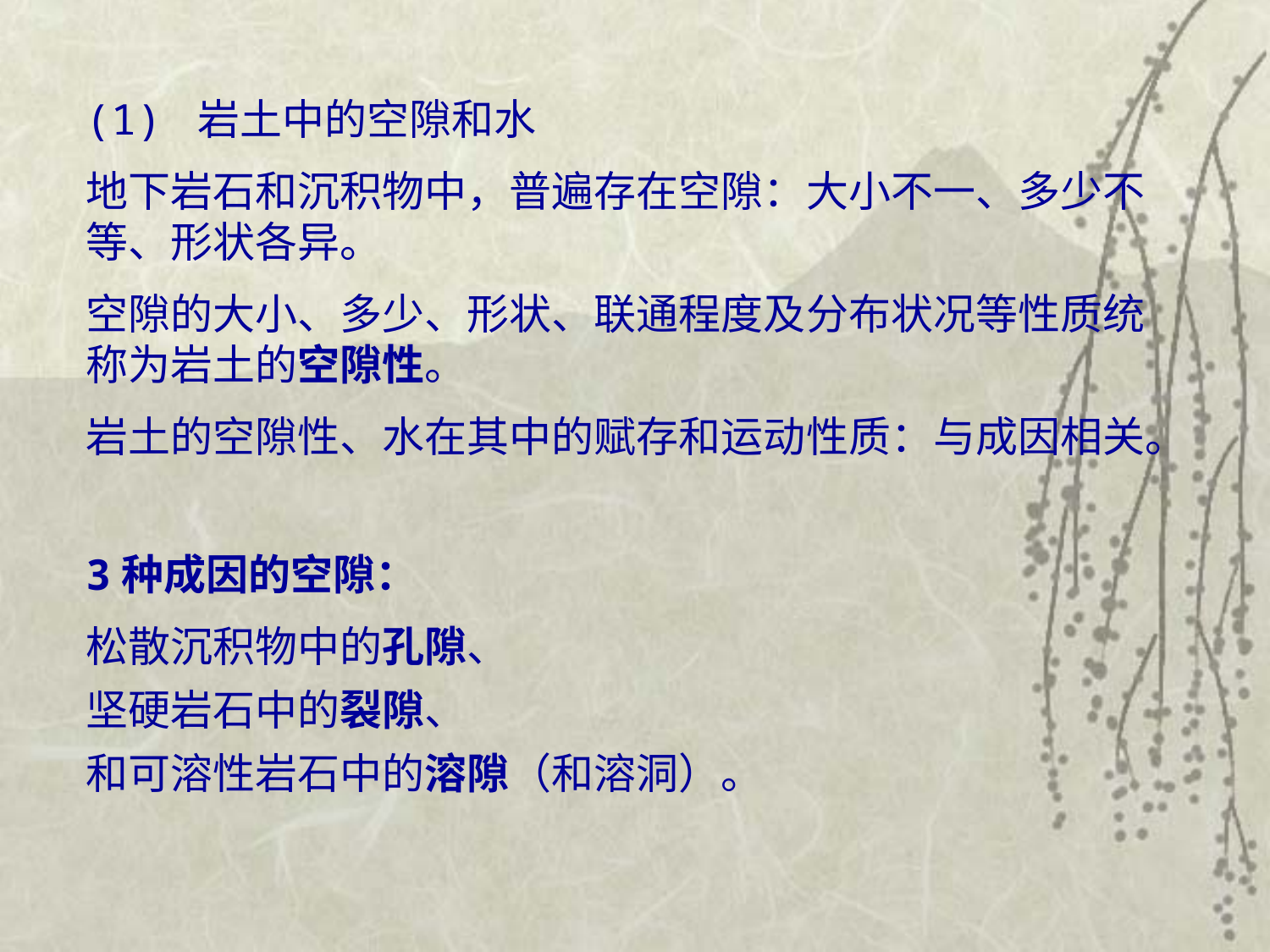

(1) 岩土中的空隙和水
地下岩石和沉积物中，普遍存在空隙：大小不一、多少不等、形状各异。
空隙的大小、多少、形状、联通程度及分布状况等性质统称为岩土的空隙性。
岩土的空隙性、水在其中的赋存和运动性质：与成因相关。
3种成因的空隙：
松散沉积物中的孔隙、
坚硬岩石中的裂隙、
和可溶性岩石中的溶隙（和溶洞）。